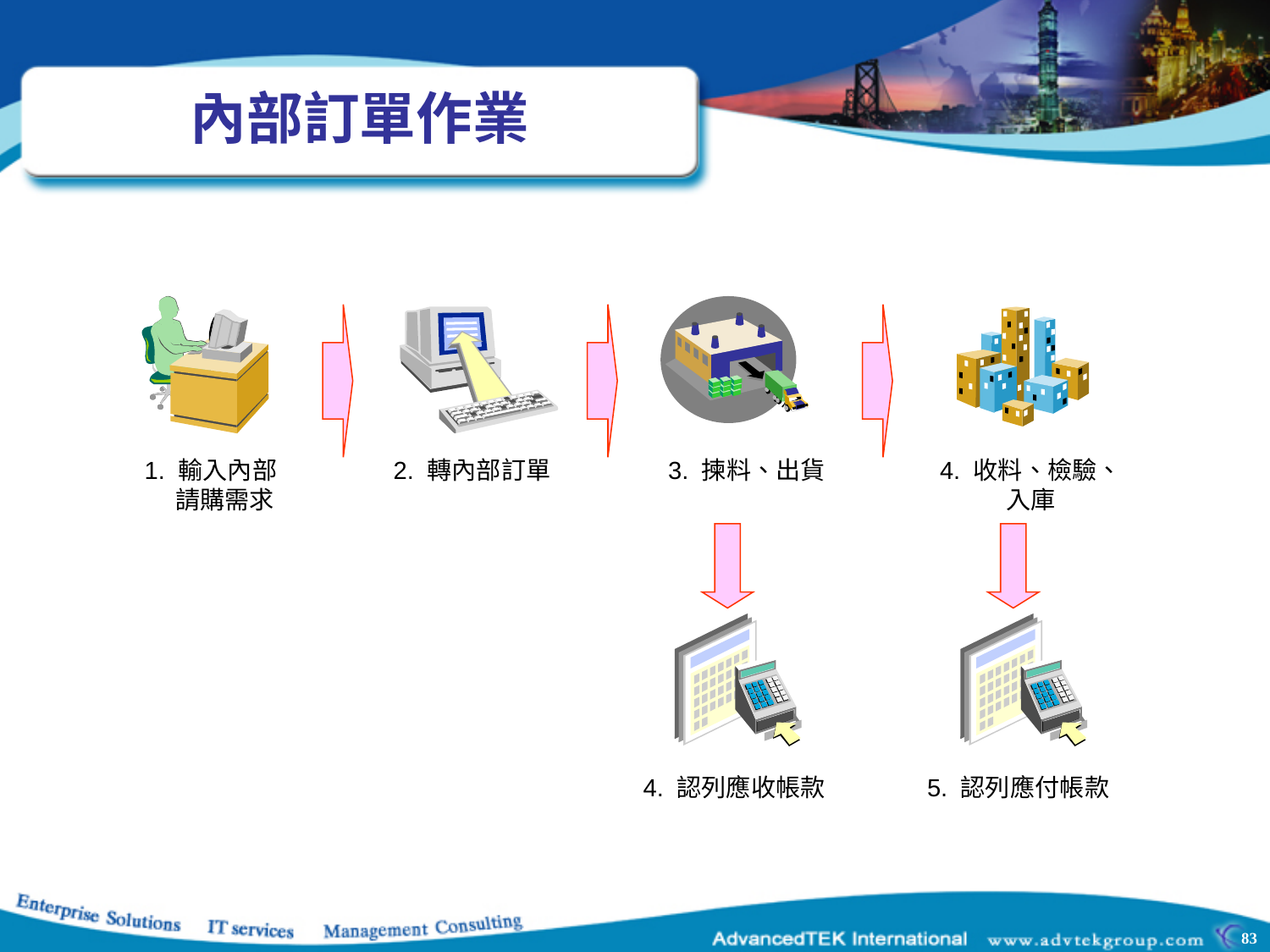

# 內部訂單作業

1. 輸入內部
    請購需求
    2. 轉內部訂單
3. 揀料、出貨
4. 收料、檢驗、
入庫

4. 認列應收帳款
5. 認列應付帳款
83